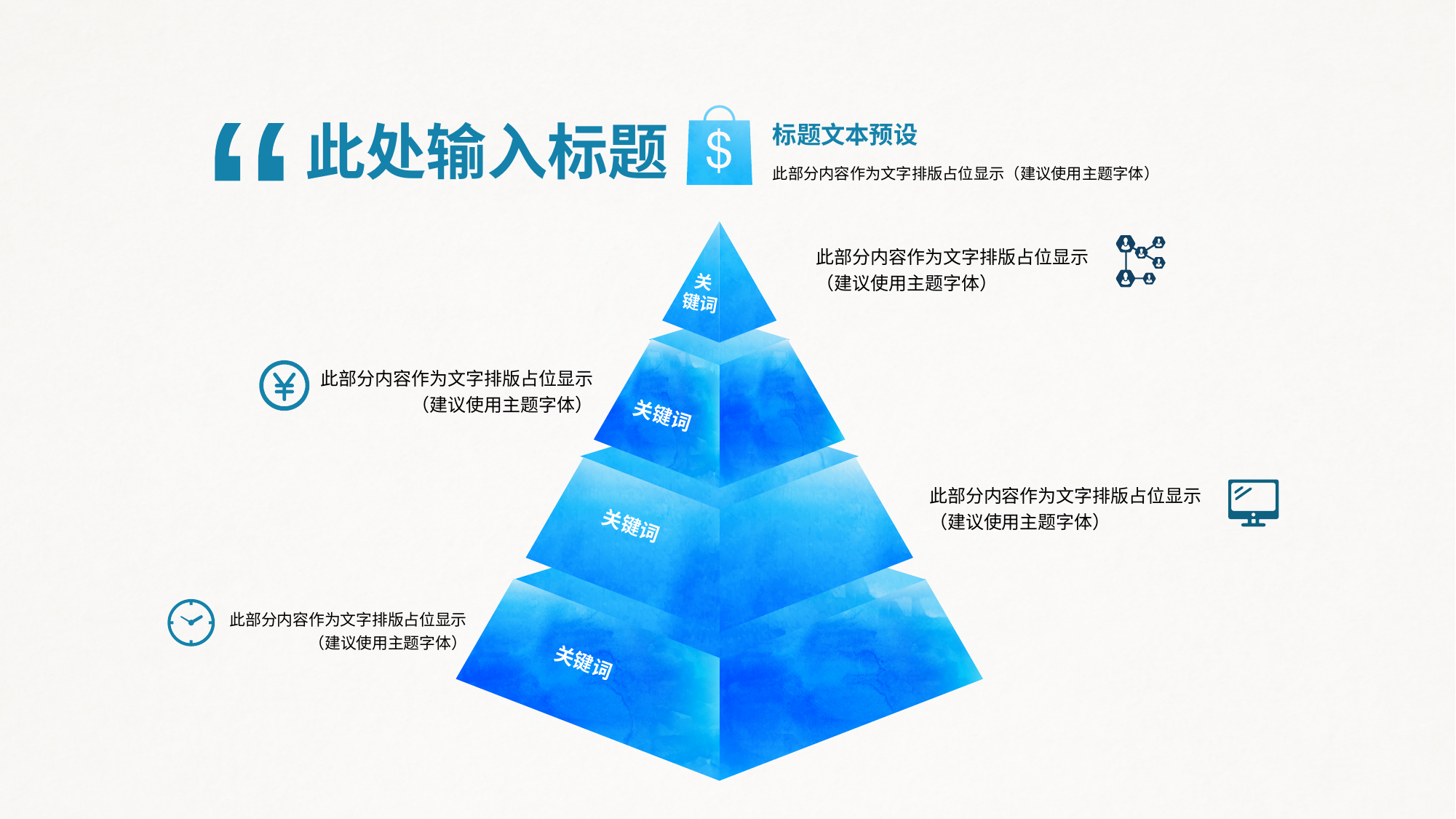

此处输入标题
“
标题文本预设
此部分内容作为文字排版占位显示（建议使用主题字体）

此部分内容作为文字排版占位显示
（建议使用主题字体）

关
键词

此部分内容作为文字排版占位显示
（建议使用主题字体）

关键词

此部分内容作为文字排版占位显示
（建议使用主题字体）

关键词

此部分内容作为文字排版占位显示
（建议使用主题字体）

关键词